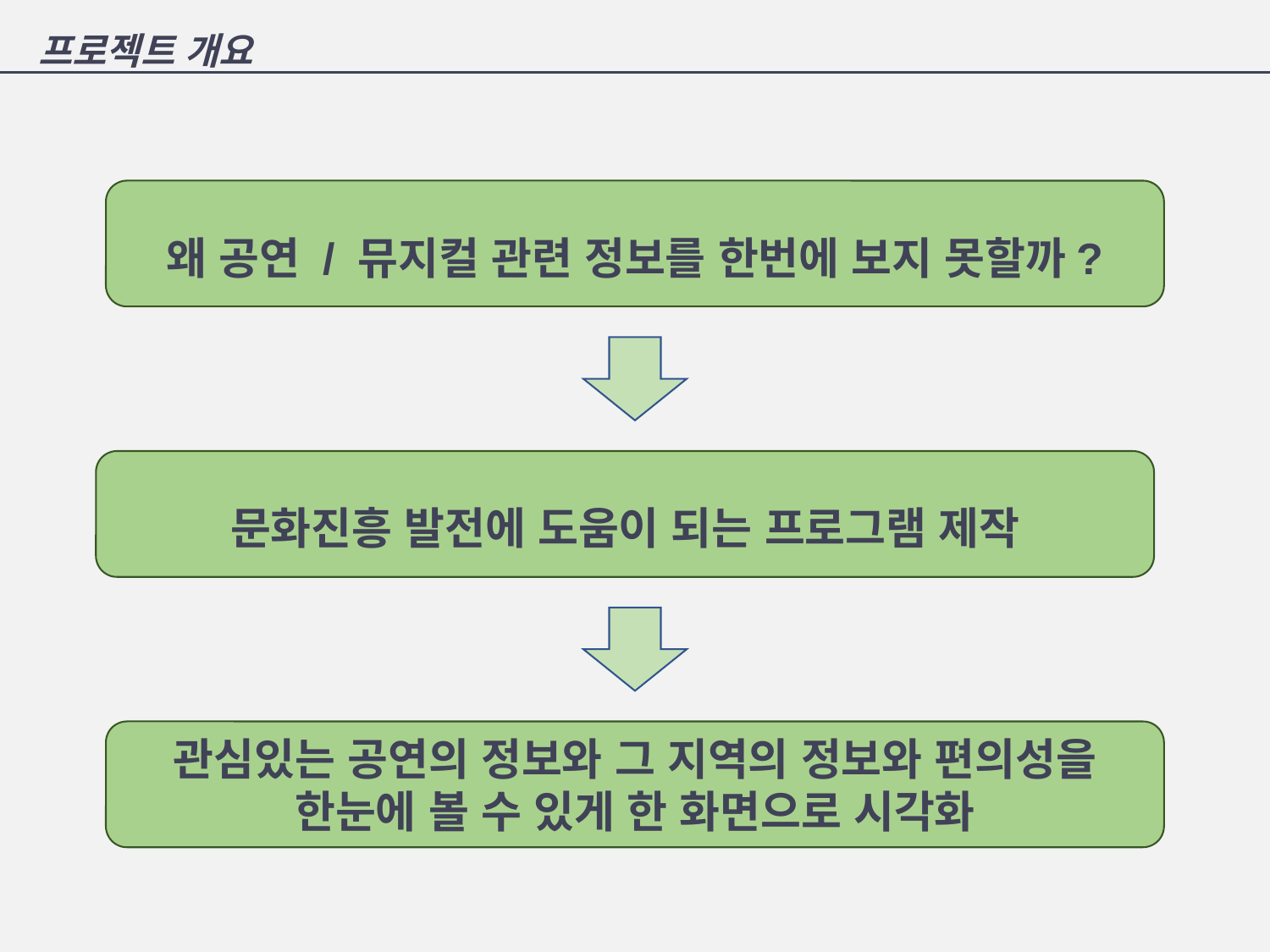

프로젝트 개요
왜 공연 / 뮤지컬 관련 정보를 한번에 보지 못할까?

문화진흥 발전에 도움이 되는 프로그램 제작

관심있는 공연의 정보와 그 지역의 정보와 편의성을 한눈에 볼 수 있게 한 화면으로 시각화